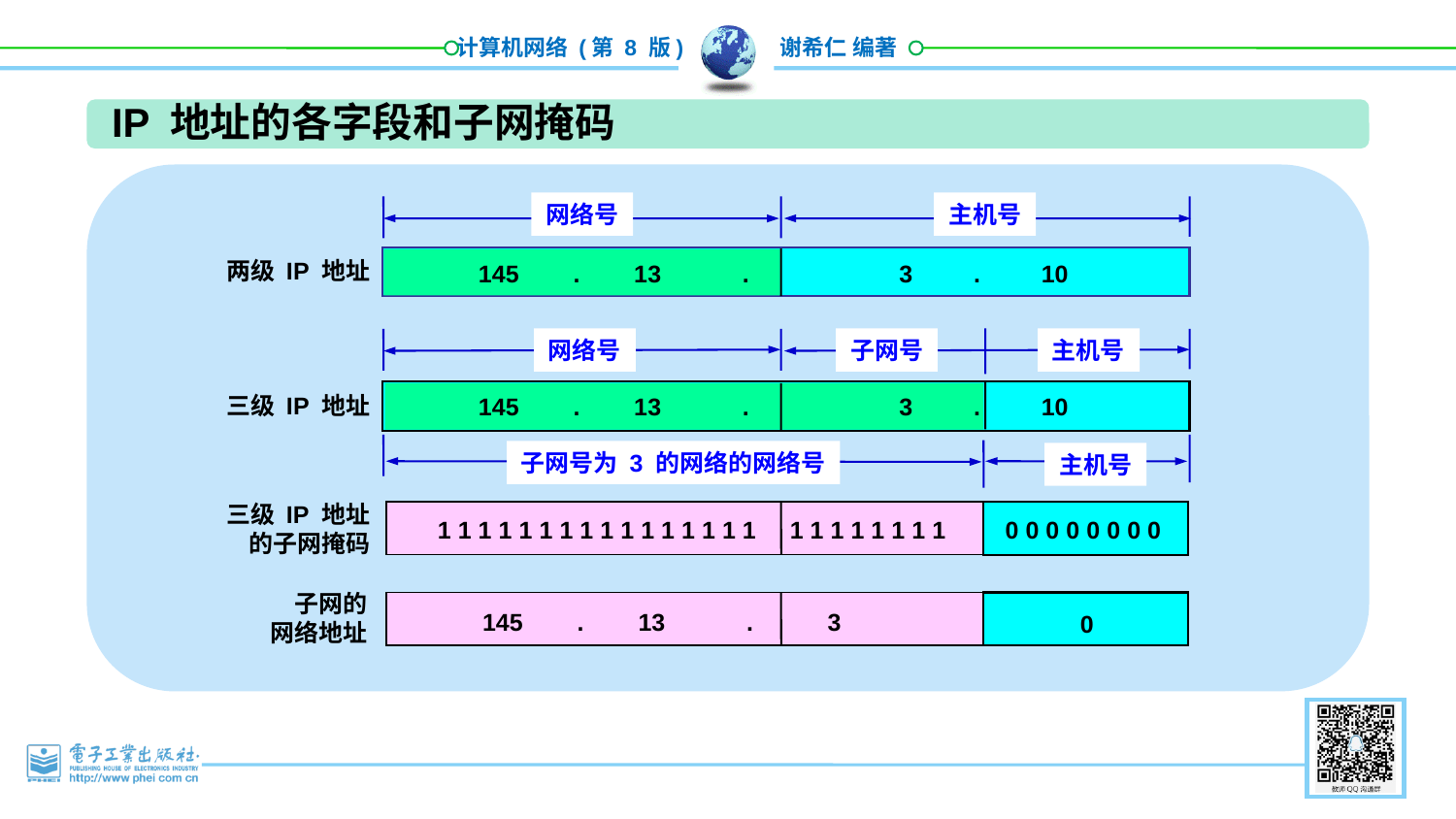

IP 地址的各字段和子网掩码

网络号
主机号

两级 IP 地址

145        .        13            .
3         .         10
主机号

三级 IP 地址

子网号为 3 的网络的网络号
主机号

网络号
子网号
145        .        13            .
3         .         10
三级 IP 地址
的子网掩码

1 1 1 1 1 1 1 1 1 1 1 1 1 1 1 1     1 1 1 1 1 1 1 1
0 0 0 0 0 0 0 0
子网的
网络地址

145        .        13            .           3
0